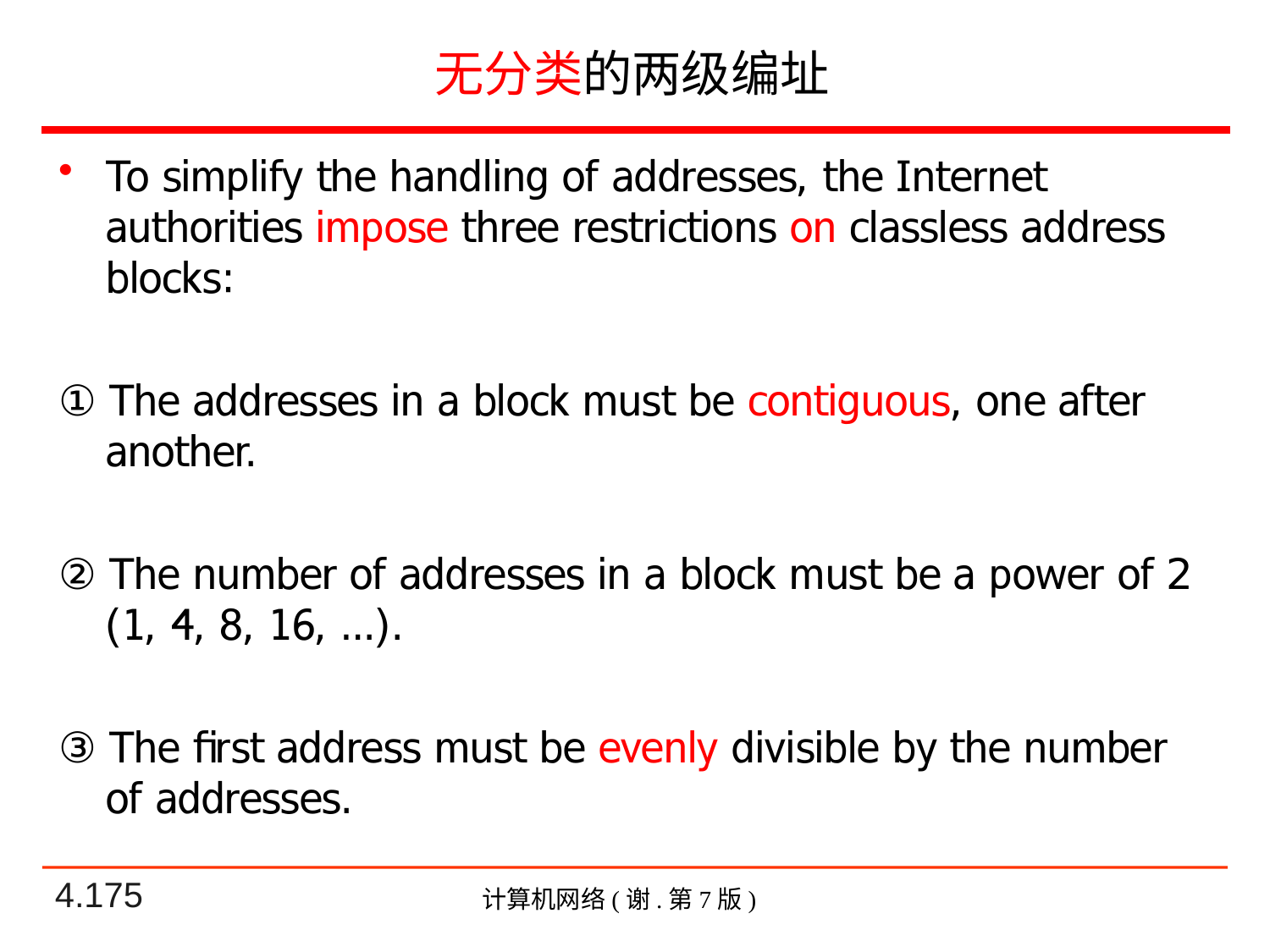

# 无分类的两级编址
To simplify the handling of addresses, the Internet authorities impose three restrictions on classless address blocks:

① The addresses in a block must be contiguous, one after another.

② The number of addresses in a block must be a power of 2 (1, 4, 8, 16, …).

③ The first address must be evenly divisible by the number of addresses.